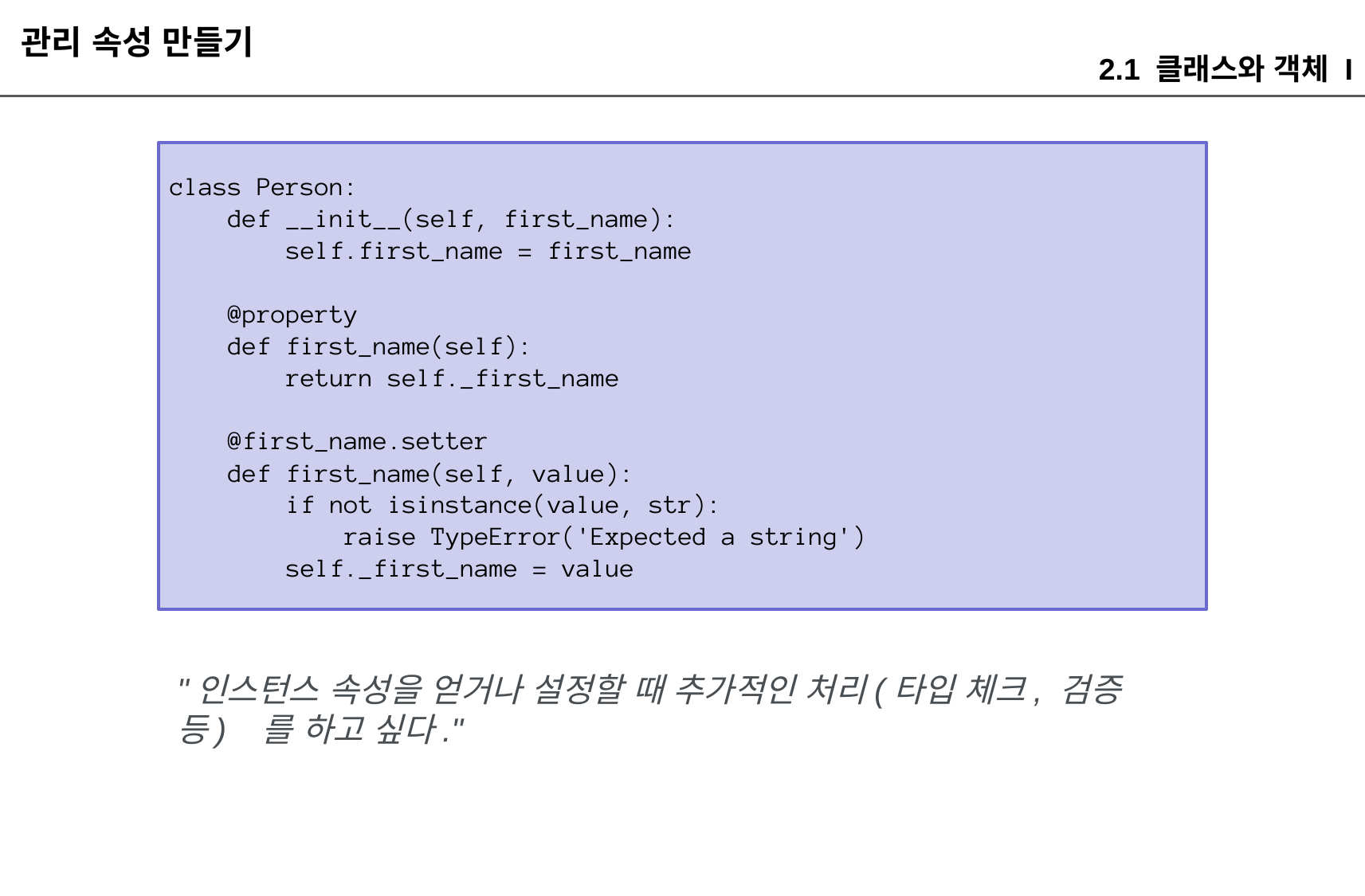

관리 속성 만들기
2.1 클래스와 객체 I
class Person:
    def __init__(self, first_name):
        self.first_name = first_name

    @property
    def first_name(self):
        return self._first_name

    @first_name.setter
    def first_name(self, value):
        if not isinstance(value, str):
            raise TypeError('Expected a string')
        self._first_name = value
"인스턴스 속성을 얻거나 설정할 때 추가적인 처리(타입 체크, 검증 등)   를 하고 싶다."